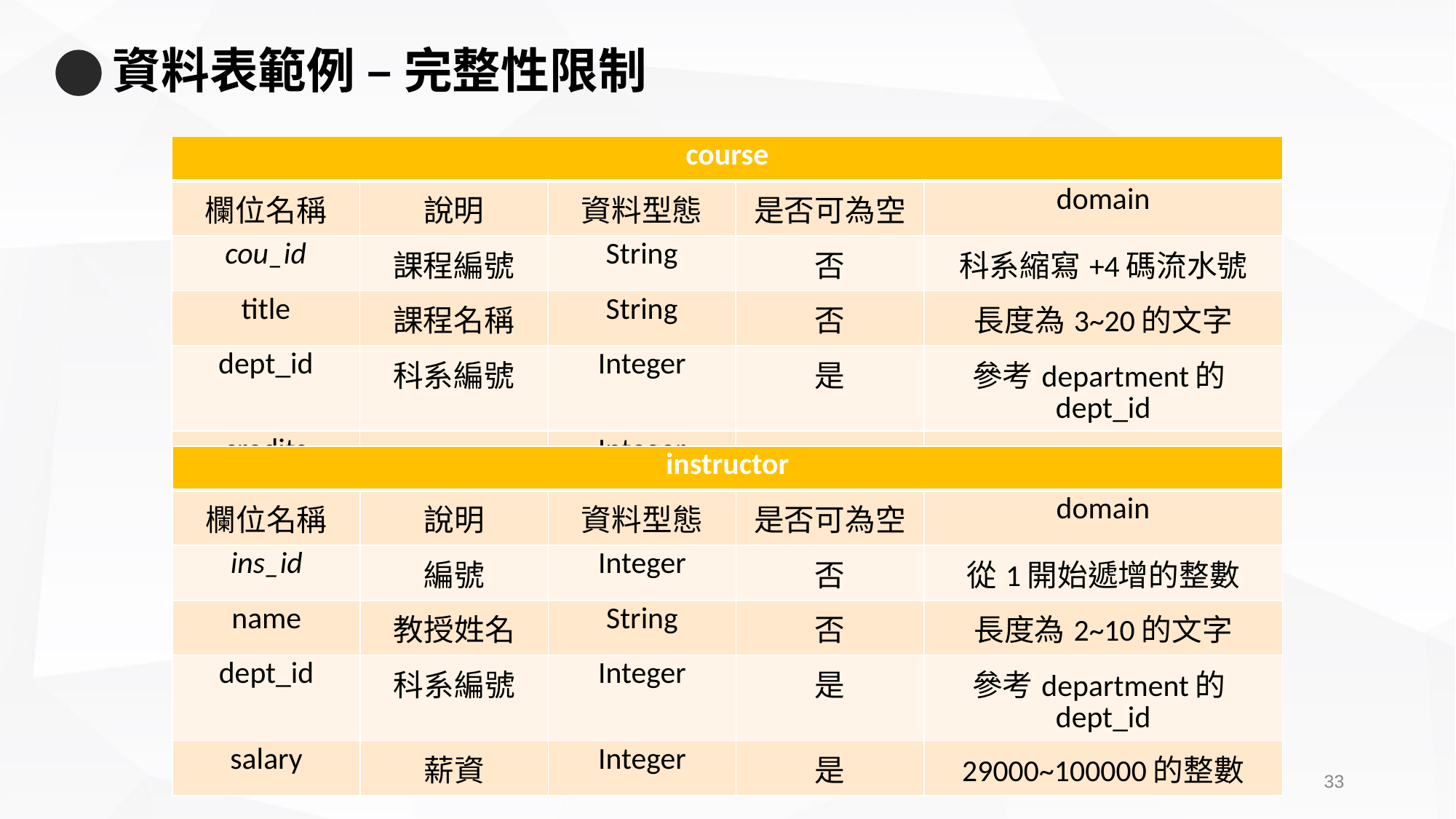

# 資料表範例 – 完整性限制
| course |  |  |  |  |
| --- | --- | --- | --- | --- |
| 欄位名稱 | 說明 | 資料型態 | 是否可為空 | domain |
| cou\_id | 課程編號 | String | 否 | 科系縮寫+4碼流水號 |
| title | 課程名稱 | String | 否 | 長度為3~20的文字 |
| dept\_id | 科系編號 | Integer | 是 | 參考department的dept\_id |
| credits | 學分數 | Integer | 否 | 0~5的整數 |
| instructor |  |  |  |  |
| --- | --- | --- | --- | --- |
| 欄位名稱 | 說明 | 資料型態 | 是否可為空 | domain |
| ins\_id | 編號 | Integer | 否 | 從1開始遞增的整數 |
| name | 教授姓名 | String | 否 | 長度為2~10的文字 |
| dept\_id | 科系編號 | Integer | 是 | 參考department的dept\_id |
| salary | 薪資 | Integer | 是 | 29000~100000的整數 |
33